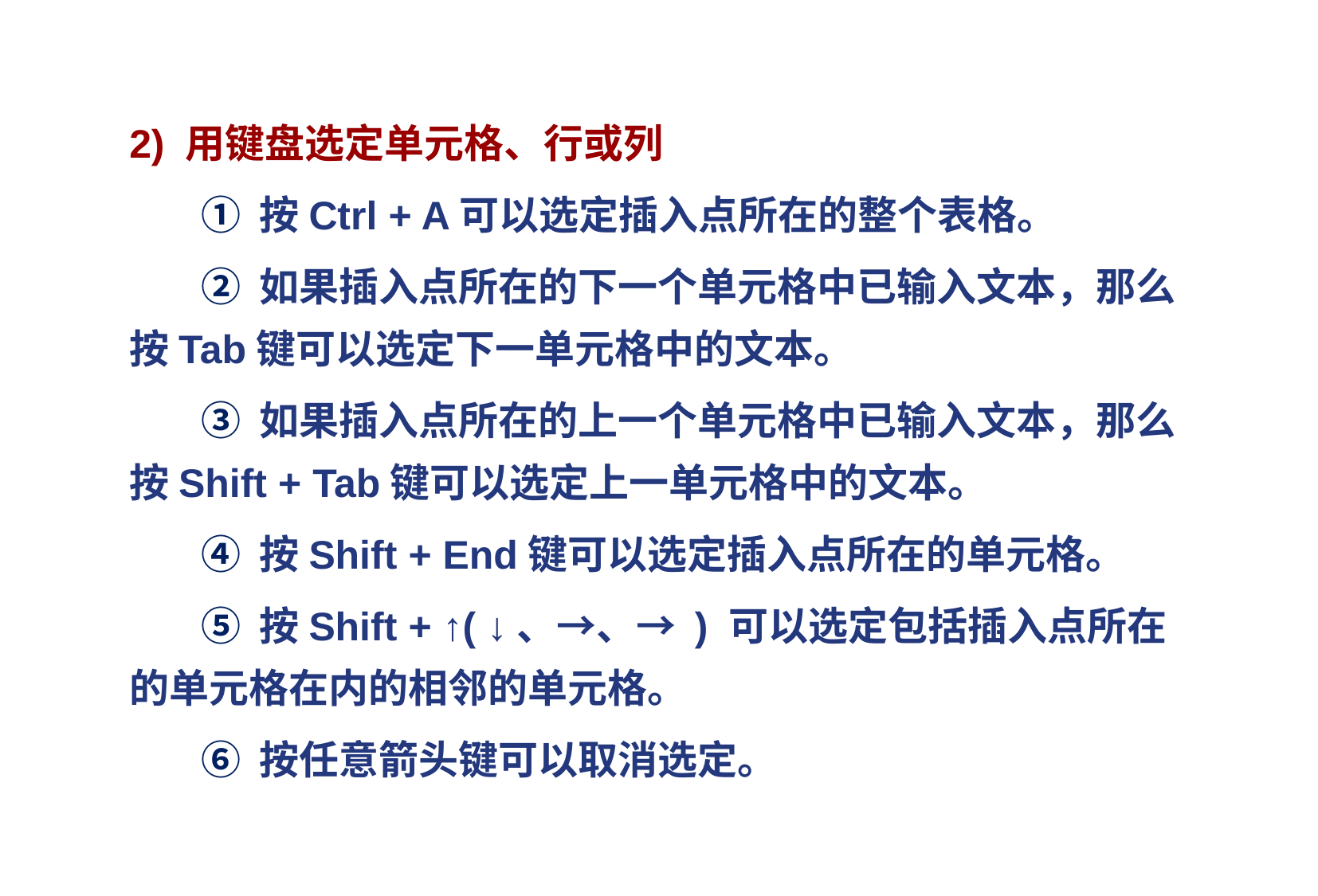

2) 用键盘选定单元格、行或列
        ① 按Ctrl + A可以选定插入点所在的整个表格。
        ② 如果插入点所在的下一个单元格中已输入文本，那么按Tab键可以选定下一单元格中的文本。
        ③ 如果插入点所在的上一个单元格中已输入文本，那么按Shift + Tab键可以选定上一单元格中的文本。
        ④ 按Shift + End键可以选定插入点所在的单元格。
        ⑤ 按Shift + ↑( ↓、→、→ ) 可以选定包括插入点所在的单元格在内的相邻的单元格。
        ⑥ 按任意箭头键可以取消选定。